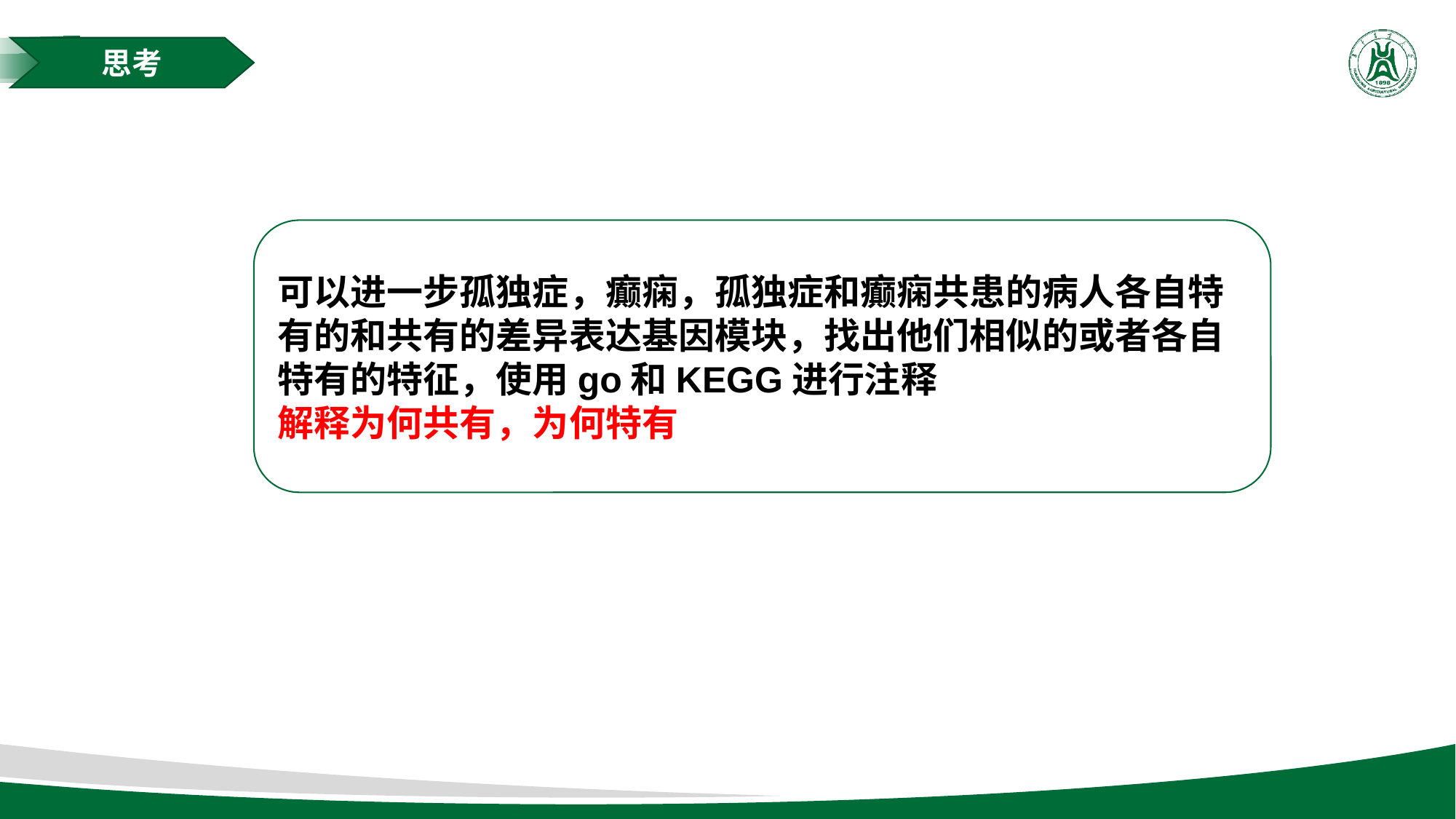

思考
可以进一步孤独症，癫痫，孤独症和癫痫共患的病人各自特有的和共有的差异表达基因模块，找出他们相似的或者各自特有的特征，使用go和KEGG进行注释
解释为何共有，为何特有
26